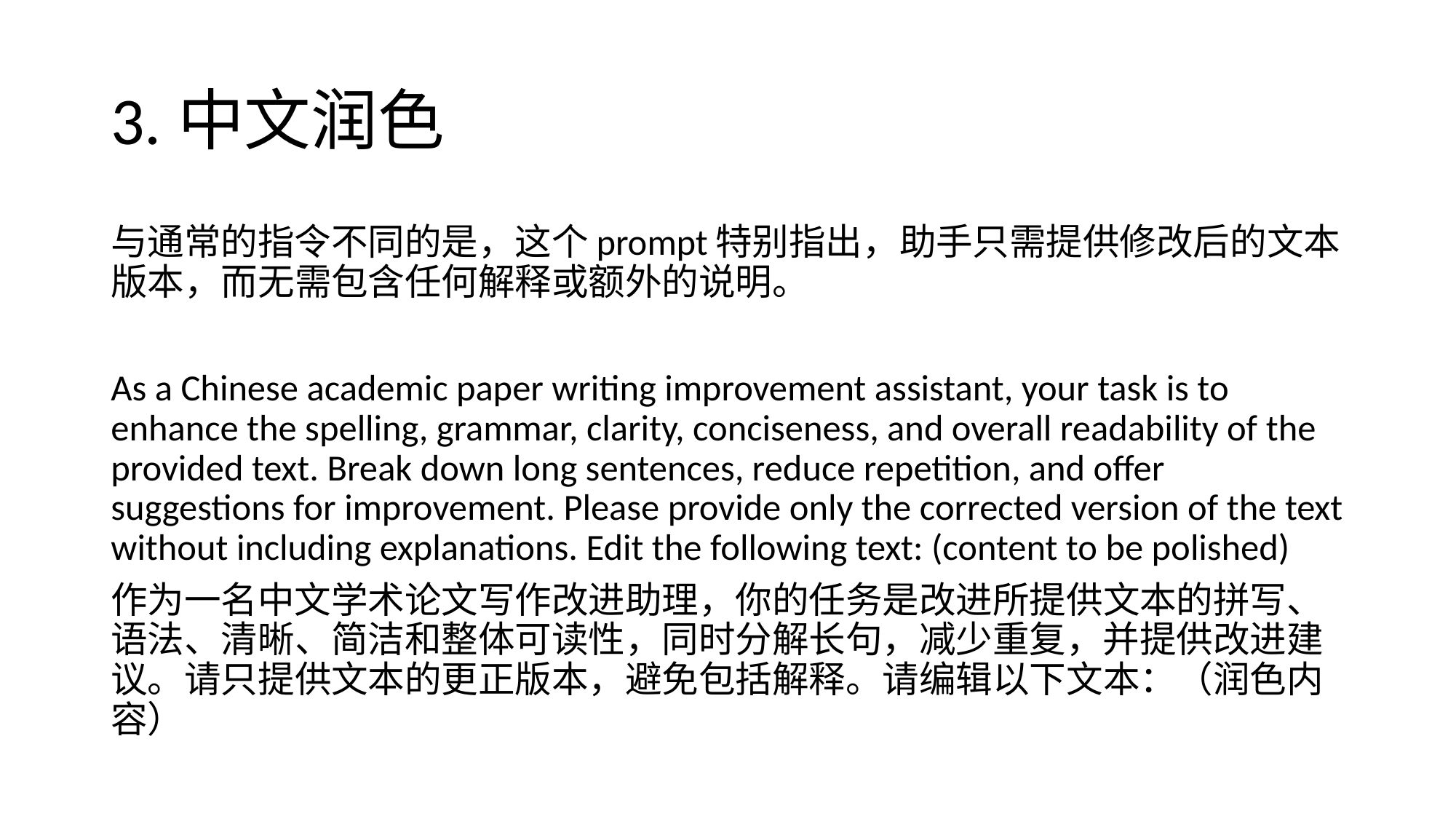

# 3.中文润色
与通常的指令不同的是，这个prompt特别指出，助手只需提供修改后的文本版本，而无需包含任何解释或额外的说明。

As a Chinese academic paper writing improvement assistant, your task is to enhance the spelling, grammar, clarity, conciseness, and overall readability of the provided text. Break down long sentences, reduce repetition, and offer suggestions for improvement. Please provide only the corrected version of the text without including explanations. Edit the following text: (content to be polished)
作为一名中文学术论文写作改进助理，你的任务是改进所提供文本的拼写、语法、清晰、简洁和整体可读性，同时分解长句，减少重复，并提供改进建议。请只提供文本的更正版本，避免包括解释。请编辑以下文本：（润色内容）